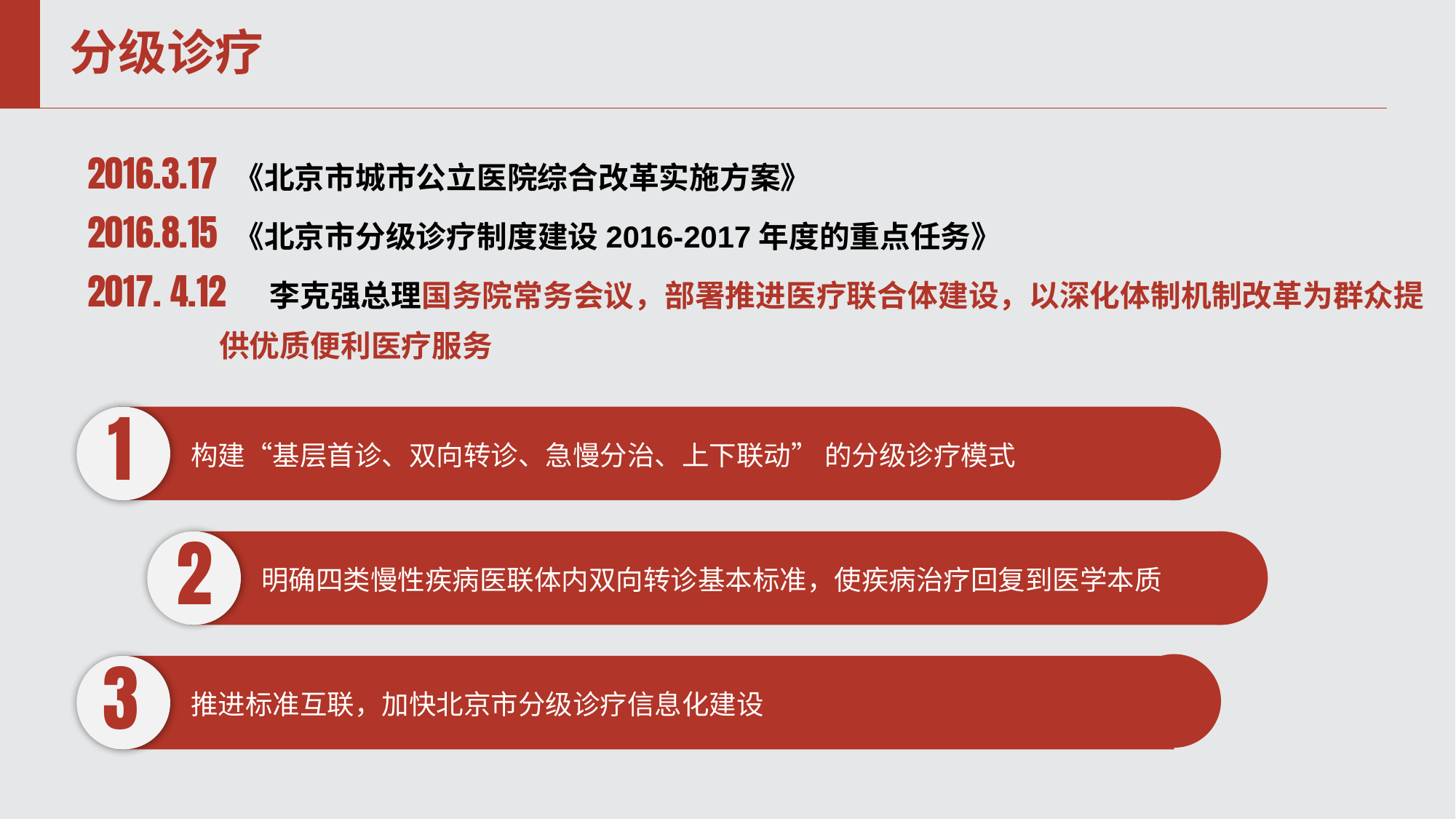

# 分级诊疗
2016.3.17 《北京市城市公立医院综合改革实施方案》
2016.8.15 《北京市分级诊疗制度建设2016-2017年度的重点任务》
2017. 4.12    李克强总理国务院常务会议，部署推进医疗联合体建设，以深化体制机制改革为群众提
                  供优质便利医疗服务
1

构建“基层首诊、双向转诊、急慢分治、上下联动” 的分级诊疗模式
2

明确四类慢性疾病医联体内双向转诊基本标准，使疾病治疗回复到医学本质
3

推进标准互联，加快北京市分级诊疗信息化建设